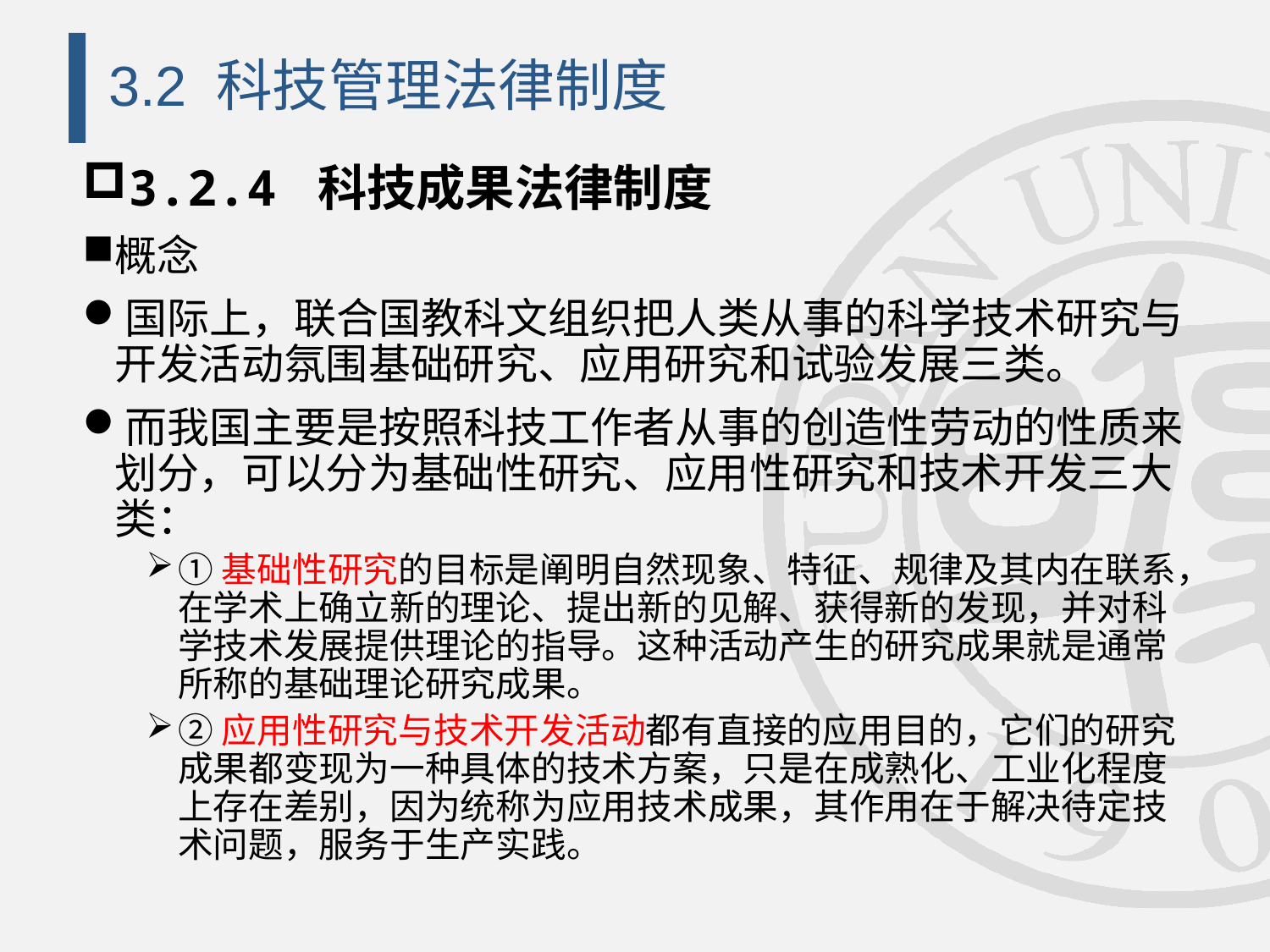

# 3.2 科技管理法律制度
3.2.4 科技成果法律制度
概念
国际上，联合国教科文组织把人类从事的科学技术研究与开发活动氛围基础研究、应用研究和试验发展三类。
而我国主要是按照科技工作者从事的创造性劳动的性质来划分，可以分为基础性研究、应用性研究和技术开发三大类：
①基础性研究的目标是阐明自然现象、特征、规律及其内在联系，在学术上确立新的理论、提出新的见解、获得新的发现，并对科学技术发展提供理论的指导。这种活动产生的研究成果就是通常所称的基础理论研究成果。
②应用性研究与技术开发活动都有直接的应用目的，它们的研究成果都变现为一种具体的技术方案，只是在成熟化、工业化程度上存在差别，因为统称为应用技术成果，其作用在于解决待定技术问题，服务于生产实践。